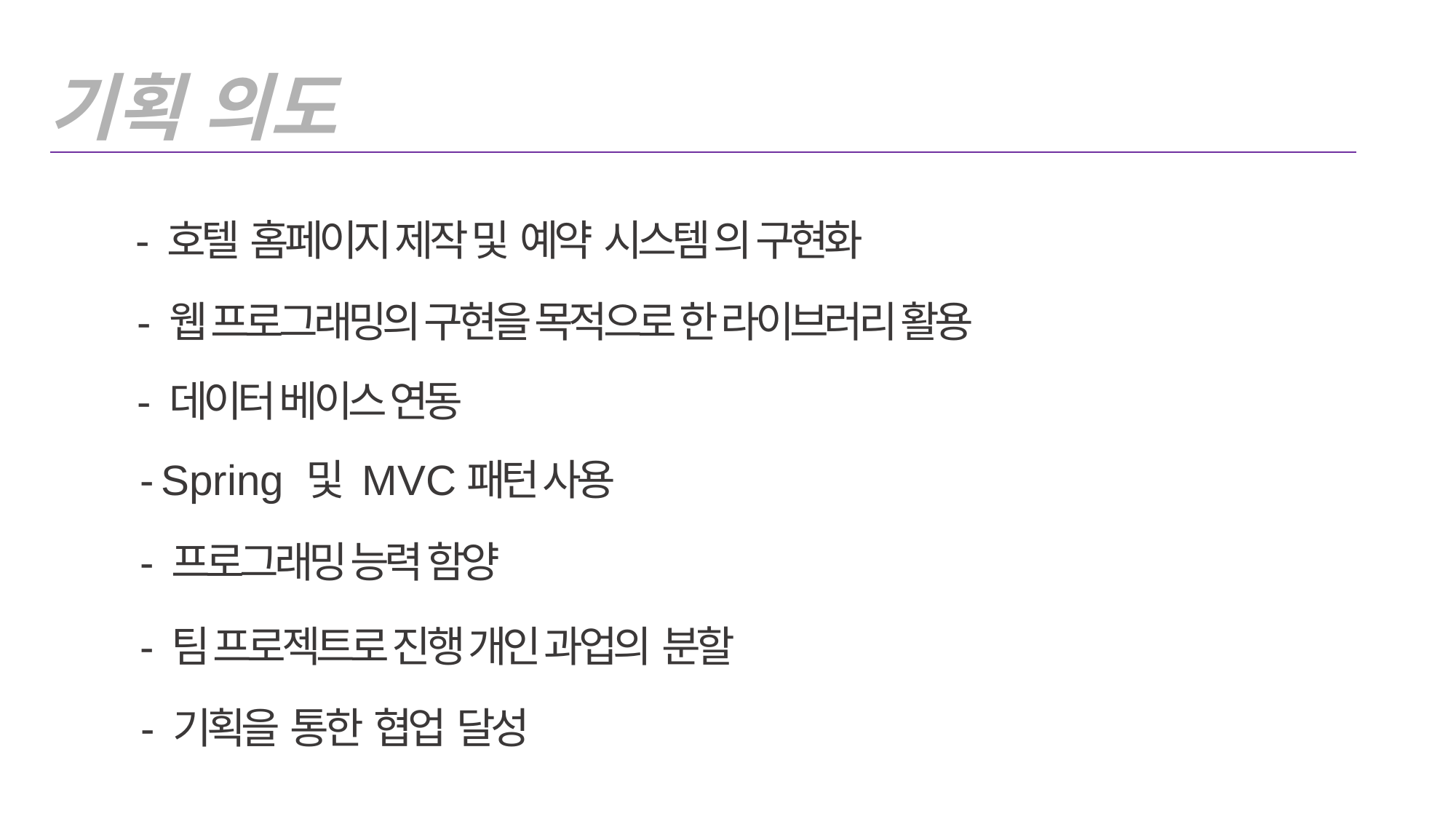

기획 의도
- 호텔  홈페이지 제작 및  예약  시스템 의 구현화
- 웹 프로그래밍의 구현을 목적으로 한 라이브러리 활용
- 데이터 베이스 연동
- Spring 및 MVC패턴 사용
- 프로그래밍 능력 함양
- 팀 프로젝트로 진행 개인 과업의  분할
- 기획을  통한  협업  달성